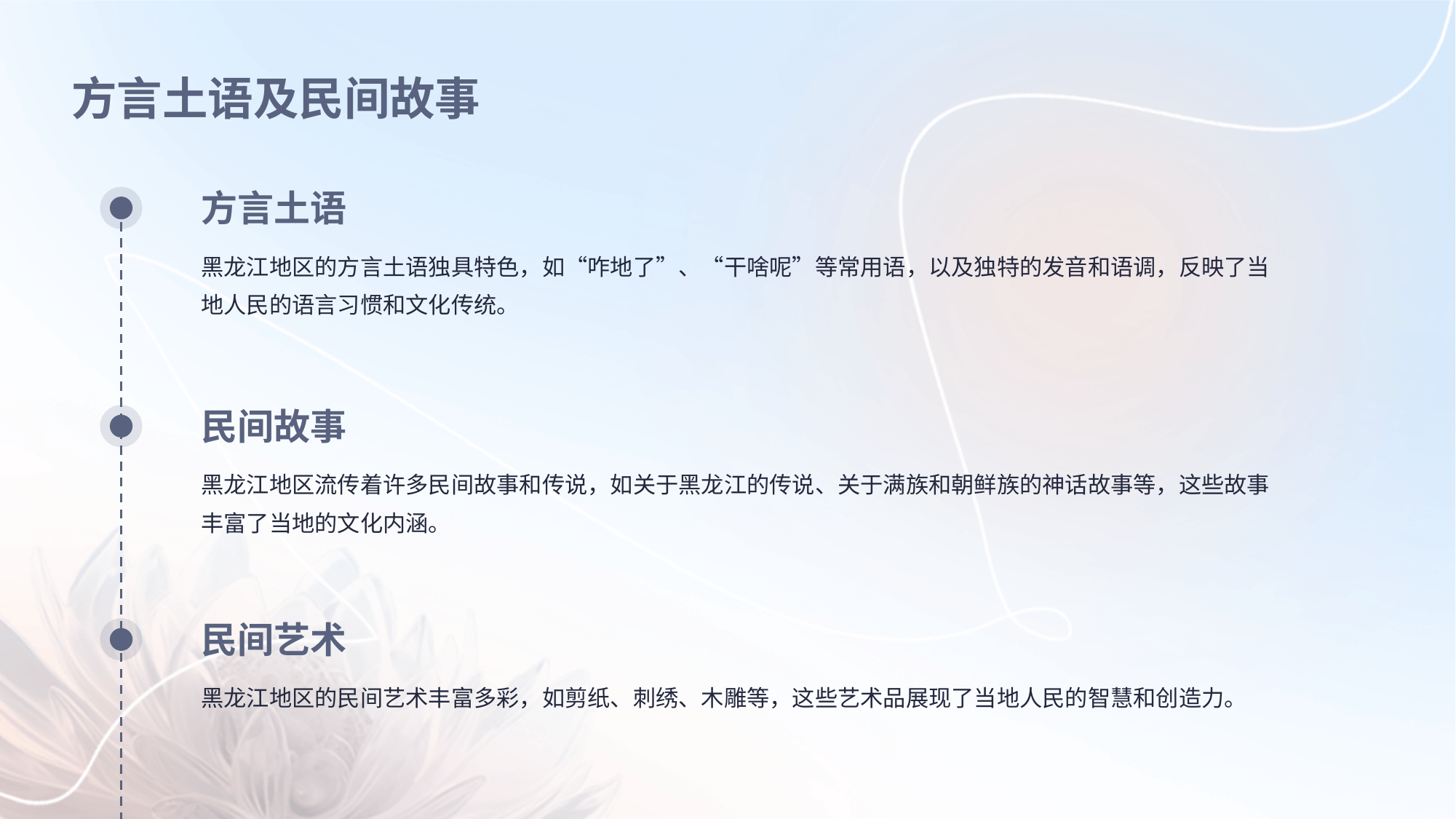

方言土语及民间故事
方言土语

黑龙江地区的方言土语独具特色，如“咋地了”、“干啥呢”等常用语，以及独特的发音和语调，反映了当地人民的语言习惯和文化传统。
民间故事

黑龙江地区流传着许多民间故事和传说，如关于黑龙江的传说、关于满族和朝鲜族的神话故事等，这些故事丰富了当地的文化内涵。
民间艺术

黑龙江地区的民间艺术丰富多彩，如剪纸、刺绣、木雕等，这些艺术品展现了当地人民的智慧和创造力。